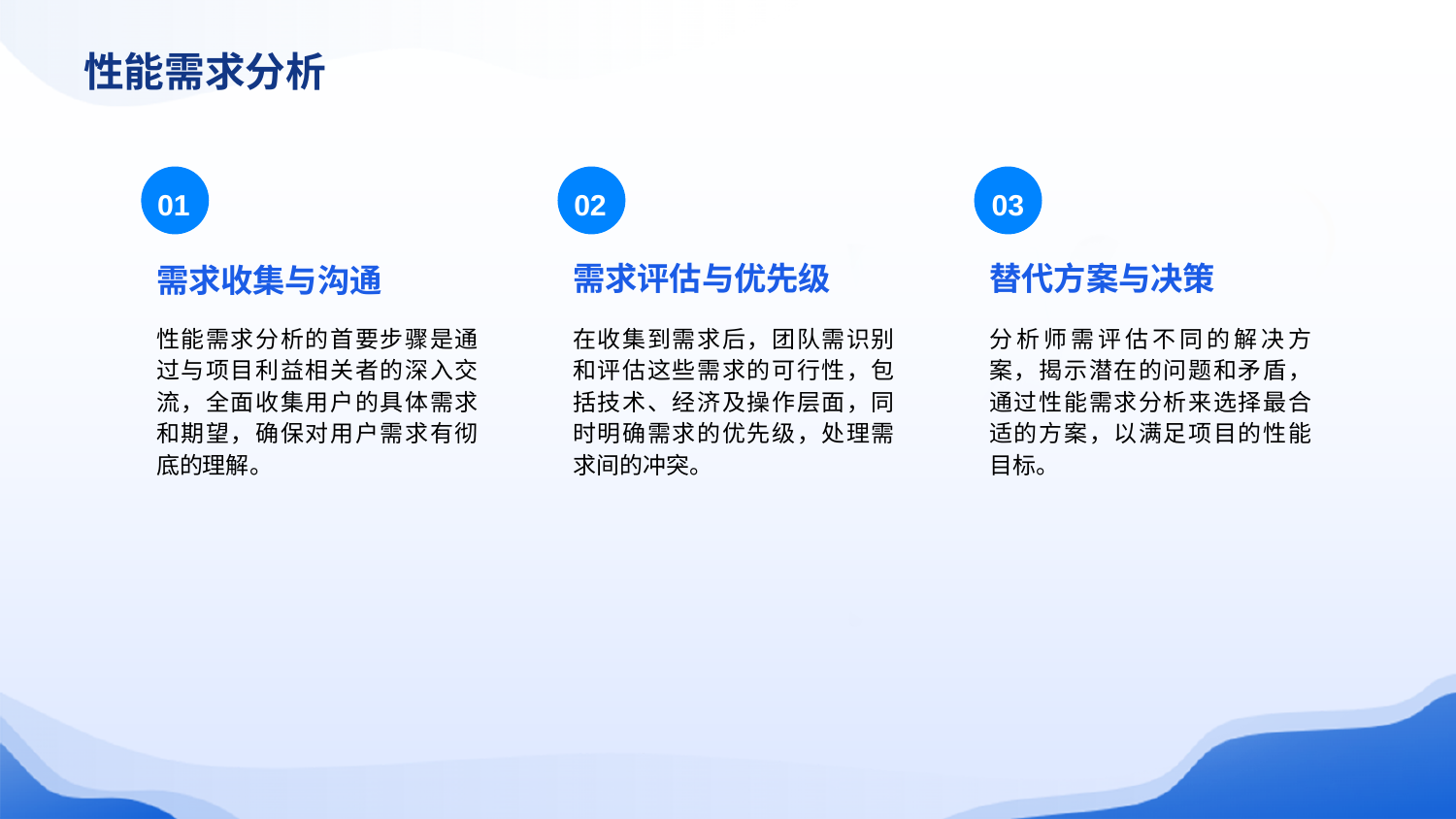

性能需求分析

01
02
03
需求评估与优先级
替代方案与决策
需求收集与沟通
性能需求分析的首要步骤是通过与项目利益相关者的深入交流，全面收集用户的具体需求和期望，确保对用户需求有彻底的理解。
在收集到需求后，团队需识别和评估这些需求的可行性，包括技术、经济及操作层面，同时明确需求的优先级，处理需求间的冲突。
分析师需评估不同的解决方案，揭示潜在的问题和矛盾，通过性能需求分析来选择最合适的方案，以满足项目的性能目标。